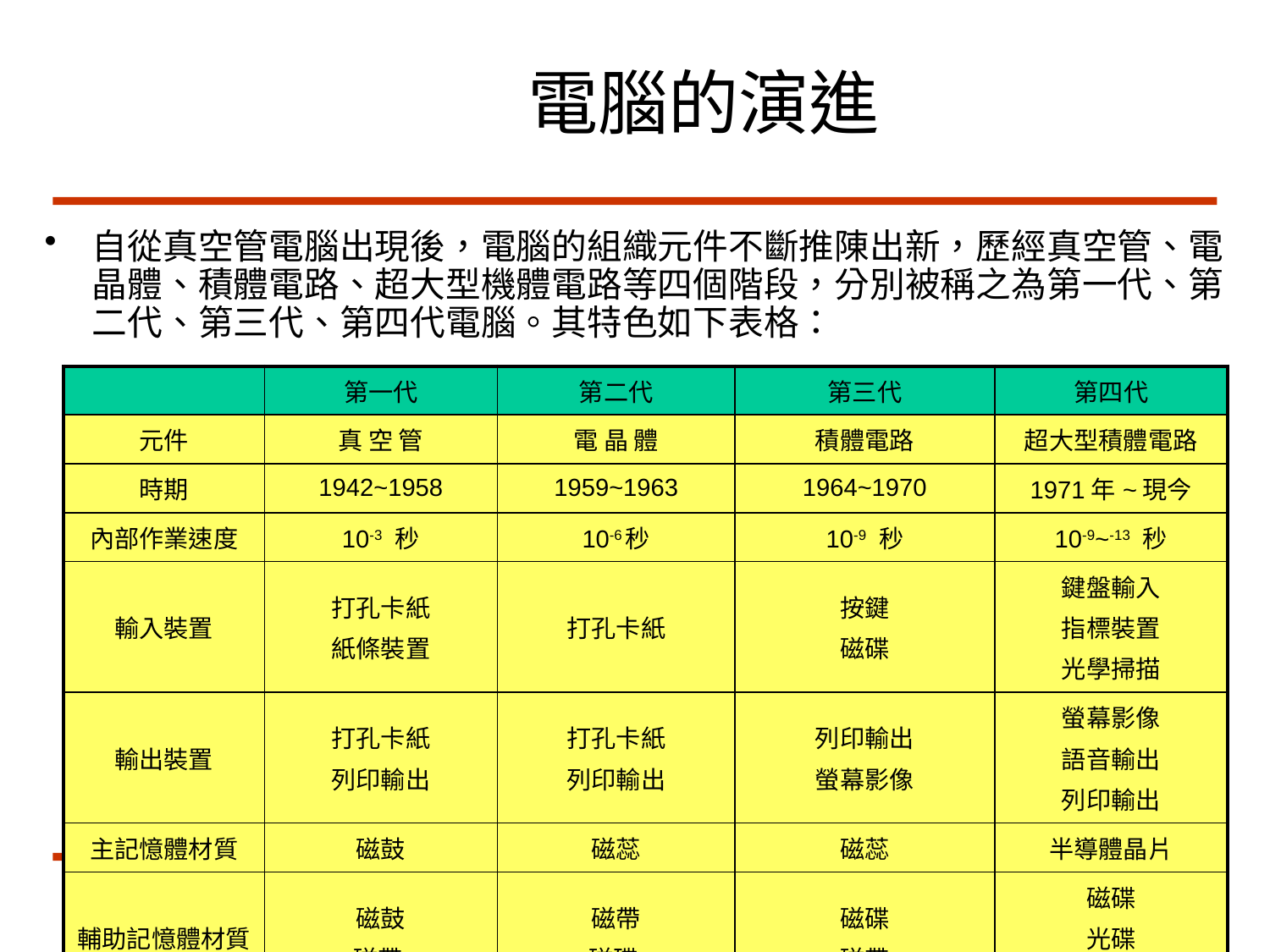

# 電腦的演進
自從真空管電腦出現後，電腦的組織元件不斷推陳出新，歷經真空管、電晶體、積體電路、超大型機體電路等四個階段，分別被稱之為第一代、第二代、第三代、第四代電腦。其特色如下表格：
|  | 第一代 | 第二代 | 第三代 | 第四代 |
| --- | --- | --- | --- | --- |
| 元件 | 真 空 管 | 電 晶 體 | 積體電路 | 超大型積體電路 |
| 時期 | 1942~1958 | 1959~1963 | 1964~1970 | 1971年~現今 |
| 內部作業速度 | 10-3 秒 | 10-6秒 | 10-9 秒 | 10-9~-13 秒 |
| 輸入裝置 | 打孔卡紙 紙條裝置 | 打孔卡紙 | 按鍵 磁碟 | 鍵盤輸入 指標裝置 光學掃描 |
| 輸出裝置 | 打孔卡紙 列印輸出 | 打孔卡紙 列印輸出 | 列印輸出 螢幕影像 | 螢幕影像 語音輸出 列印輸出 |
| 主記憶體材質 | 磁鼓 | 磁蕊 | 磁蕊 | 半導體晶片 |
| 輔助記憶體材質 | 磁鼓 磁帶 | 磁帶 磁碟 | 磁碟 磁帶 | 磁碟 光碟 磁帶 |
21